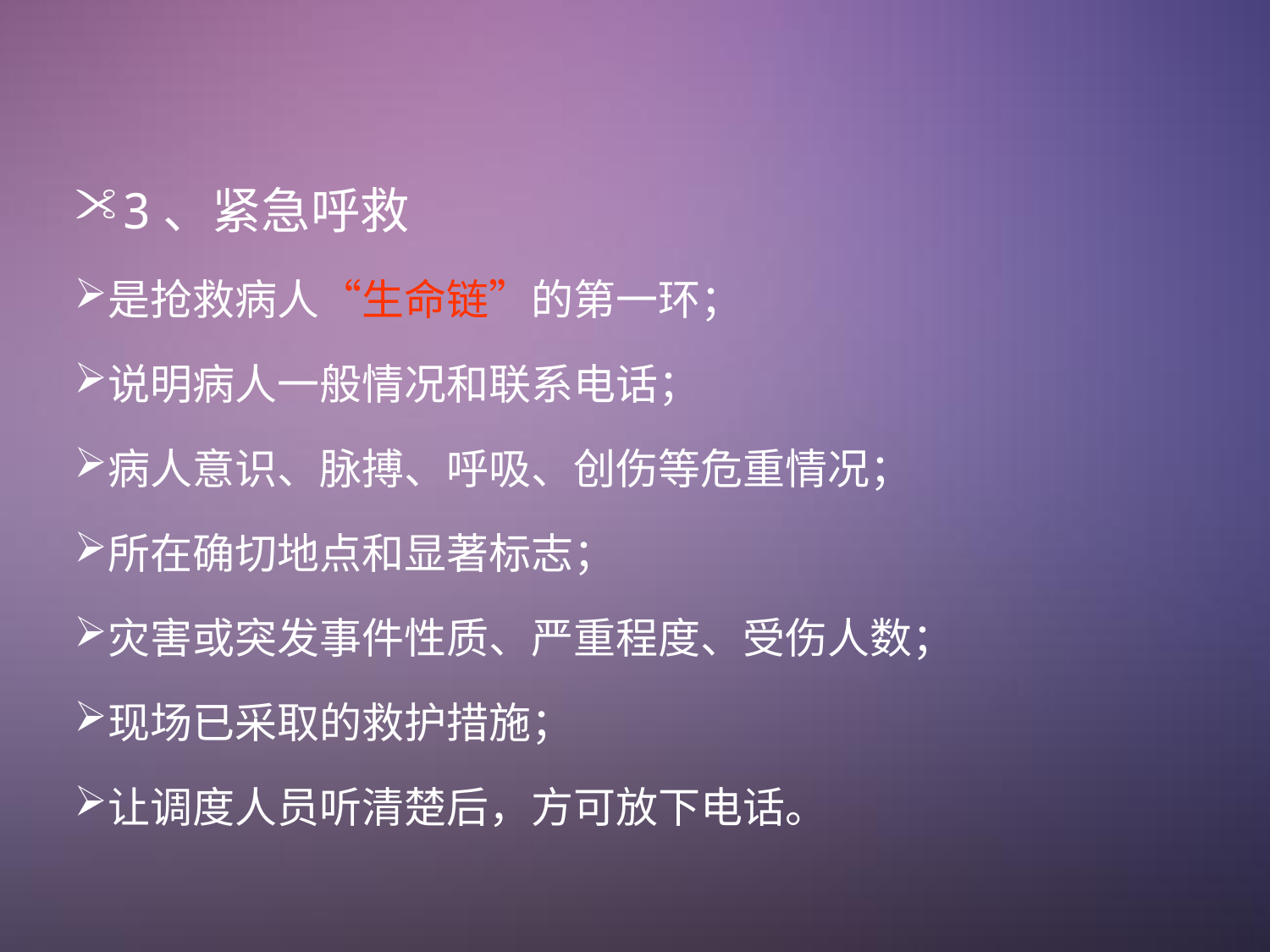

3、紧急呼救
是抢救病人“生命链”的第一环；
说明病人一般情况和联系电话；
病人意识、脉搏、呼吸、创伤等危重情况；
所在确切地点和显著标志；
灾害或突发事件性质、严重程度、受伤人数；
现场已采取的救护措施；
让调度人员听清楚后，方可放下电话。